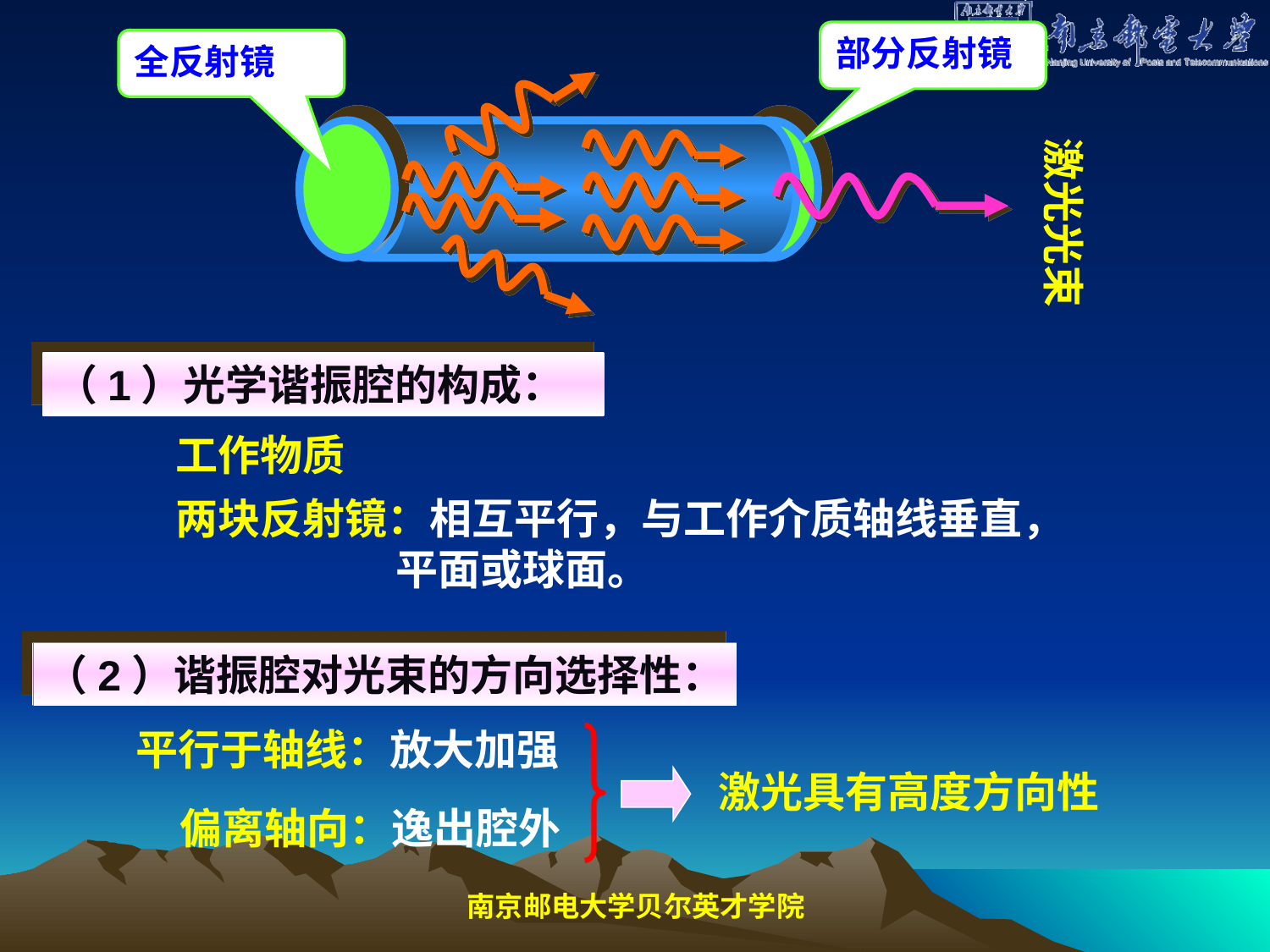

部分反射镜
全反射镜

激光光束

（1）光学谐振腔的构成：
工作物质
两块反射镜：相互平行，与工作介质轴线垂直，
                      平面或球面。
（2）谐振腔对光束的方向选择性：
平行于轴线：放大加强

激光具有高度方向性

偏离轴向：逸出腔外
南京邮电大学贝尔英才学院

59